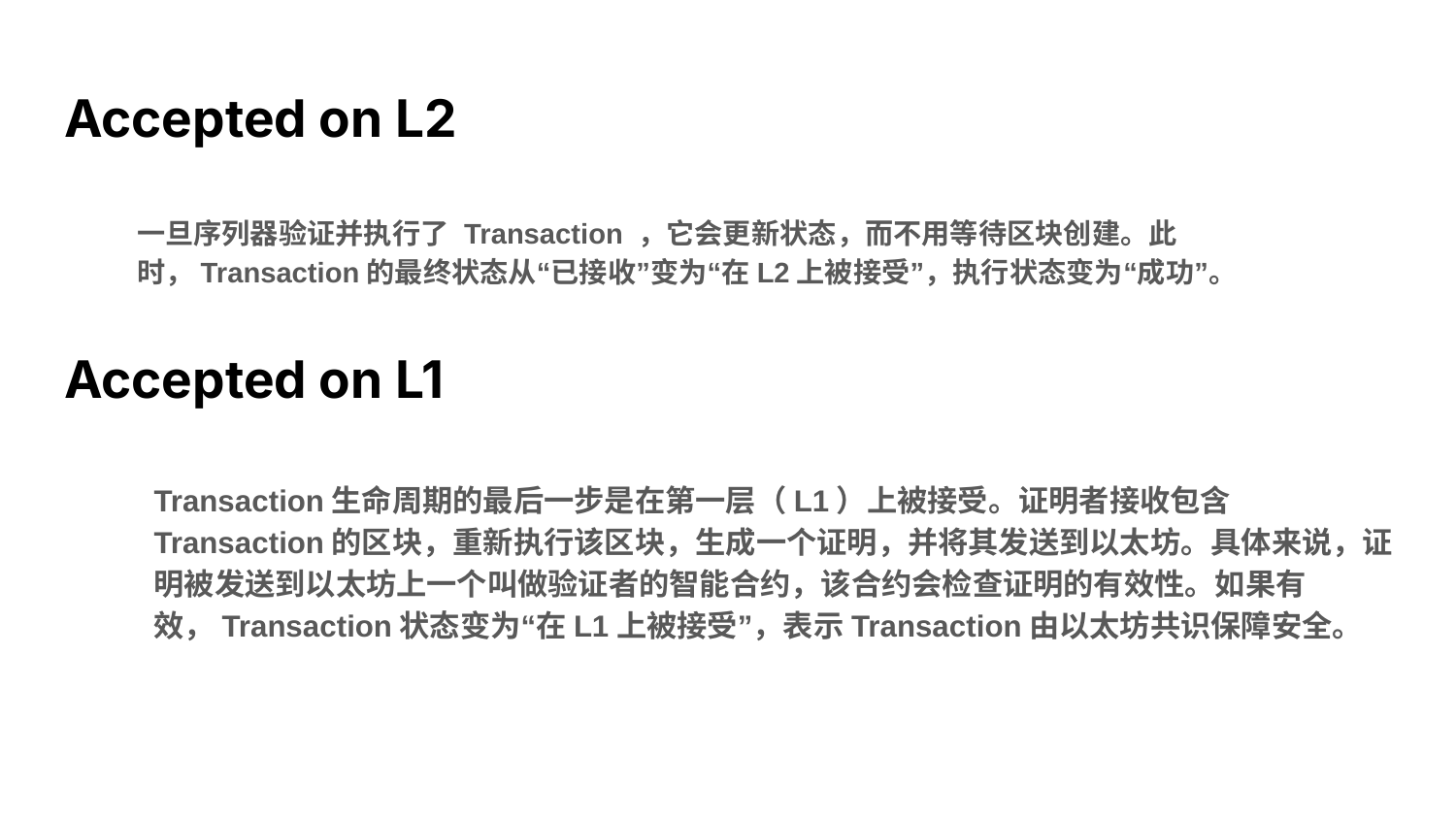

# Accepted on L2

一旦序列器验证并执行了 Transaction ，它会更新状态，而不用等待区块创建。此时，Transaction的最终状态从“已接收”变为“在L2上被接受”，执行状态变为“成功”。
Accepted on L1

Transaction生命周期的最后一步是在第一层（L1）上被接受。证明者接收包含Transaction的区块，重新执行该区块，生成一个证明，并将其发送到以太坊。具体来说，证明被发送到以太坊上一个叫做验证者的智能合约，该合约会检查证明的有效性。如果有效，Transaction状态变为“在L1上被接受”，表示Transaction由以太坊共识保障安全。